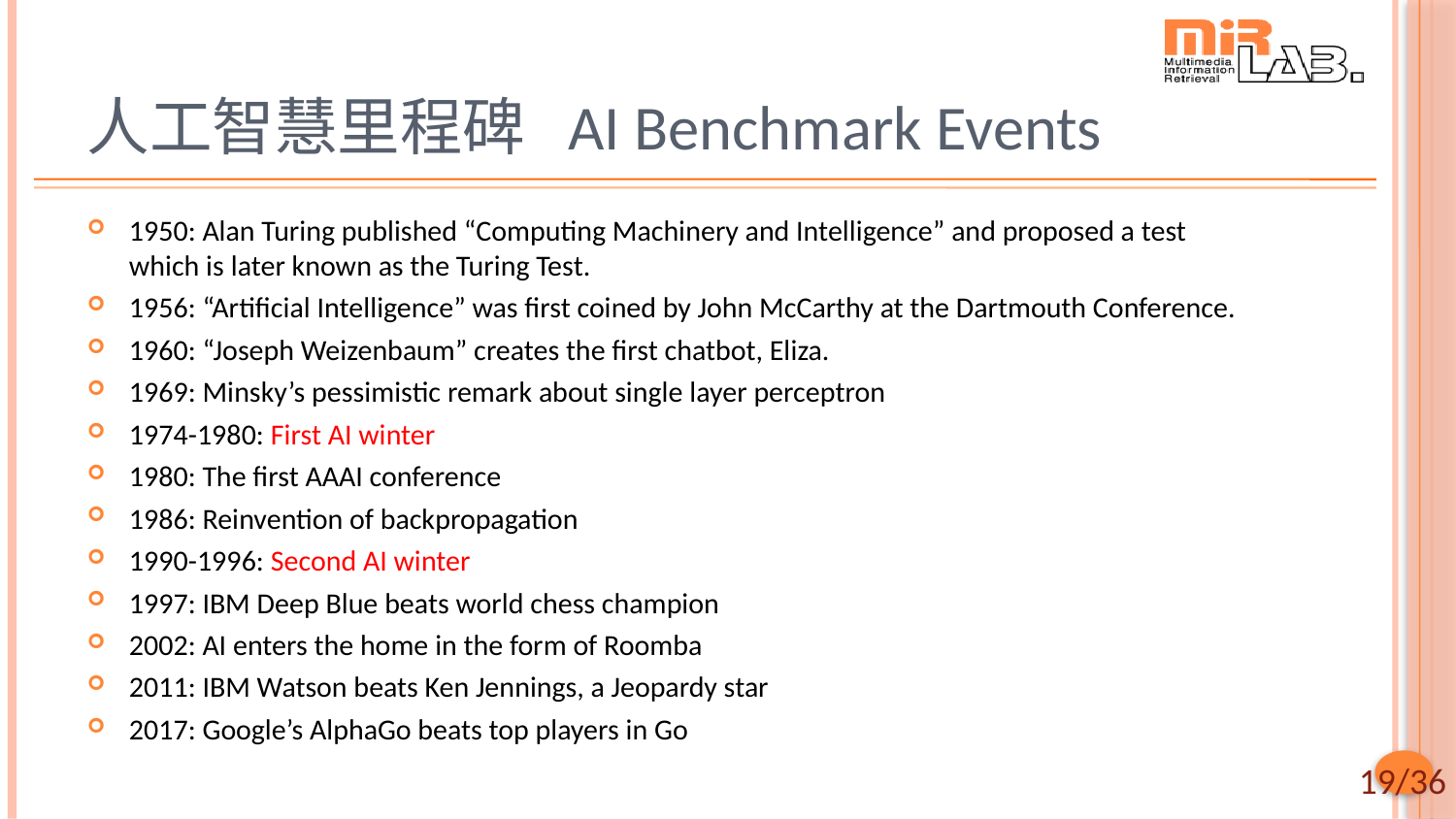

# 人工智慧里程碑  AI Benchmark Events
1950: Alan Turing published “Computing Machinery and Intelligence” and proposed a test which is later known as the Turing Test.
1956: “Artificial Intelligence” was first coined by John McCarthy at the Dartmouth Conference.
1960: “Joseph Weizenbaum” creates the first chatbot, Eliza.
1969: Minsky’s pessimistic remark about single layer perceptron
1974-1980: First AI winter
1980: The first AAAI conference
1986: Reinvention of backpropagation
1990-1996: Second AI winter
1997: IBM Deep Blue beats world chess champion
2002: AI enters the home in the form of Roomba
2011: IBM Watson beats Ken Jennings, a Jeopardy star
2017: Google’s AlphaGo beats top players in Go